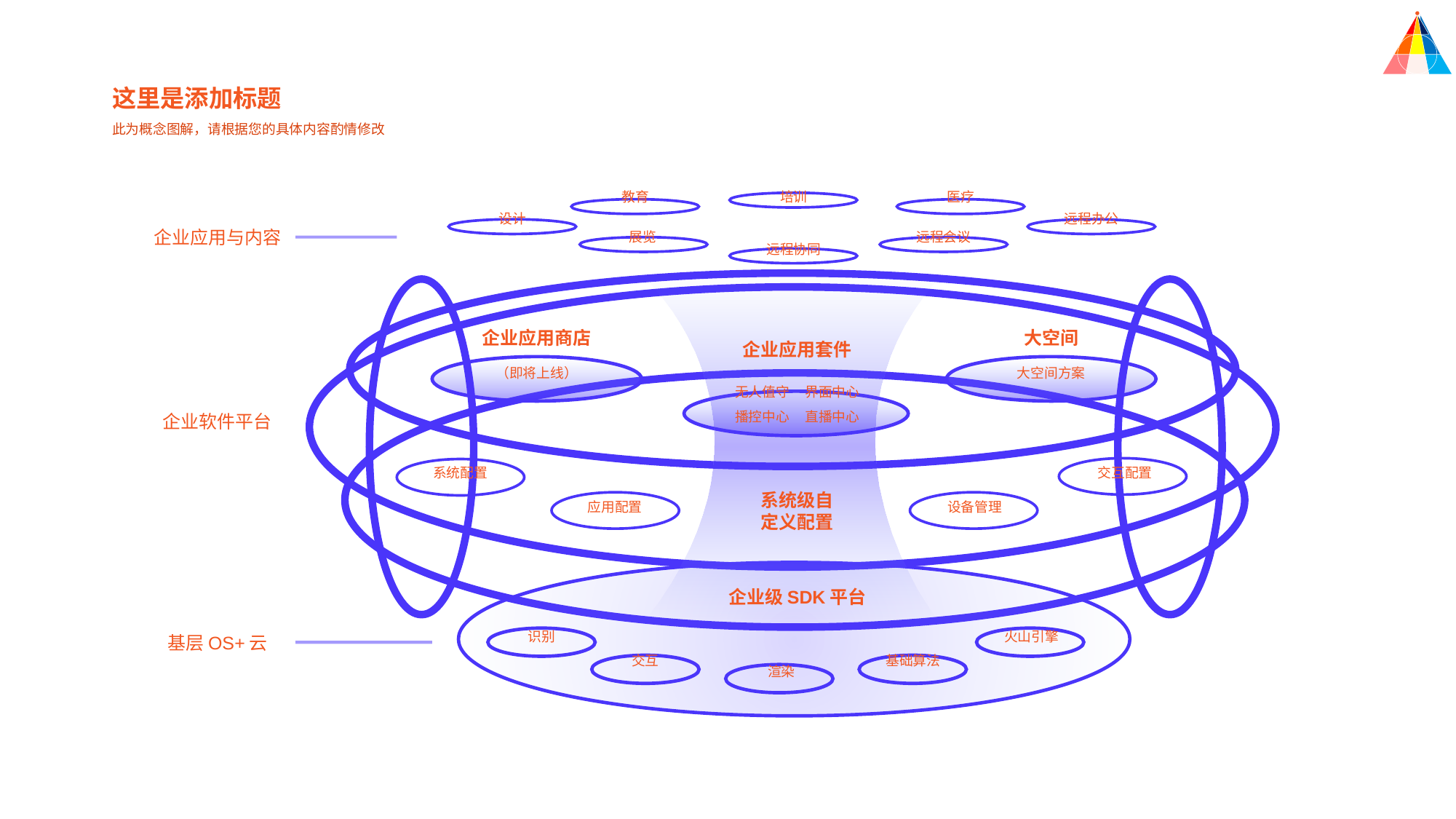

这里是添加标题
此为概念图解，请根据您的具体内容酌情修改
教育
培训
医疗

设计
远程办公

企业应用与内容
展览
远程会议
远程协同

企业应用商店
大空间
企业应用套件

（即将上线）
大空间方案
无人值守     界面中心
播控中心     直播中心

企业软件平台

系统配置
交互配置

系统级自
定义配置

应用配置
设备管理

企业级SDK平台
识别
火山引擎
基层OS+云

交互
基础算法

渲染